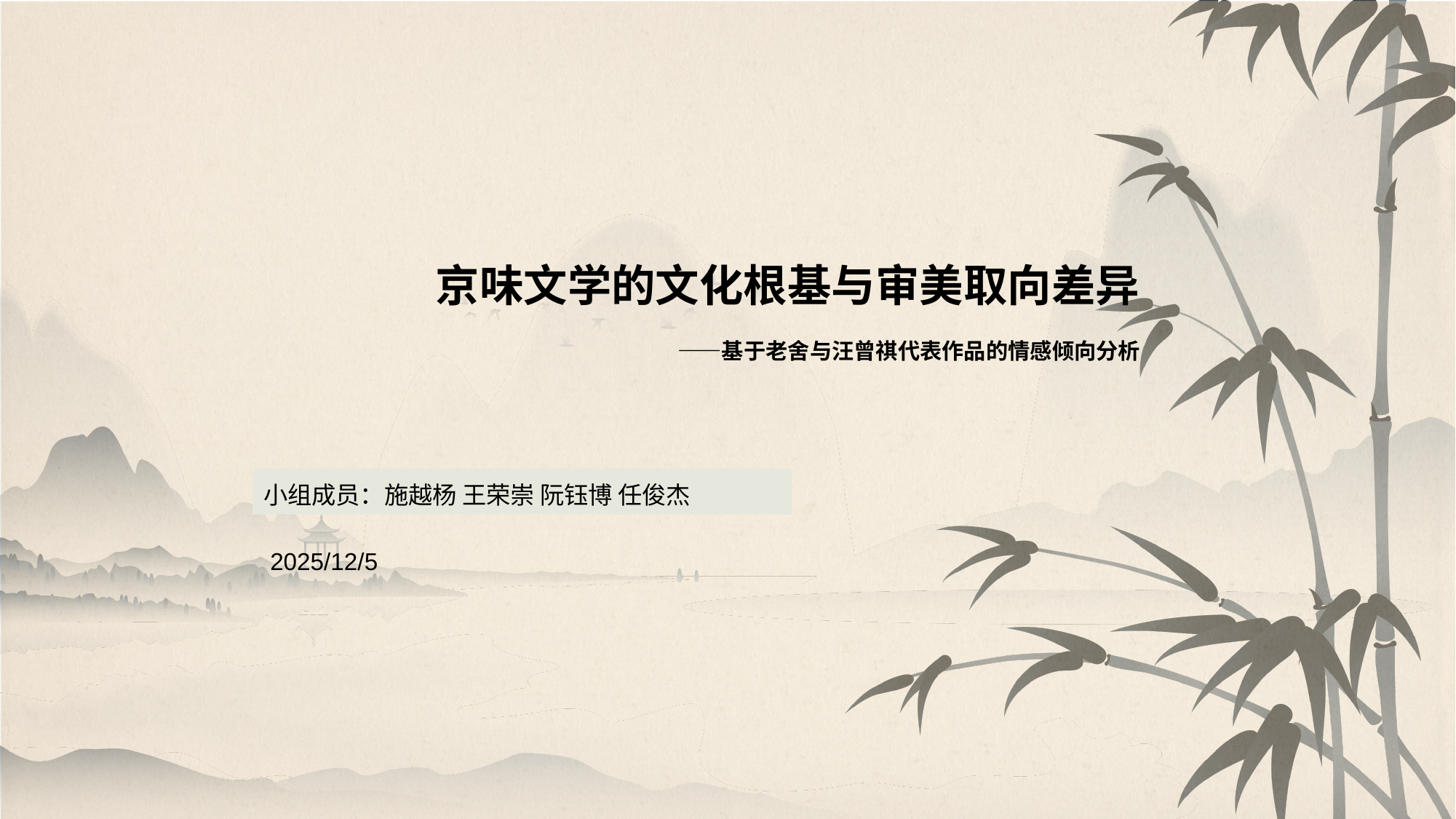

# 京味文学的文化根基与审美取向差异 ——基于老舍与汪曾祺代表作品的情感倾向分析
小组成员：施越杨 王荣崇 阮钰博 任俊杰

 2025/12/5